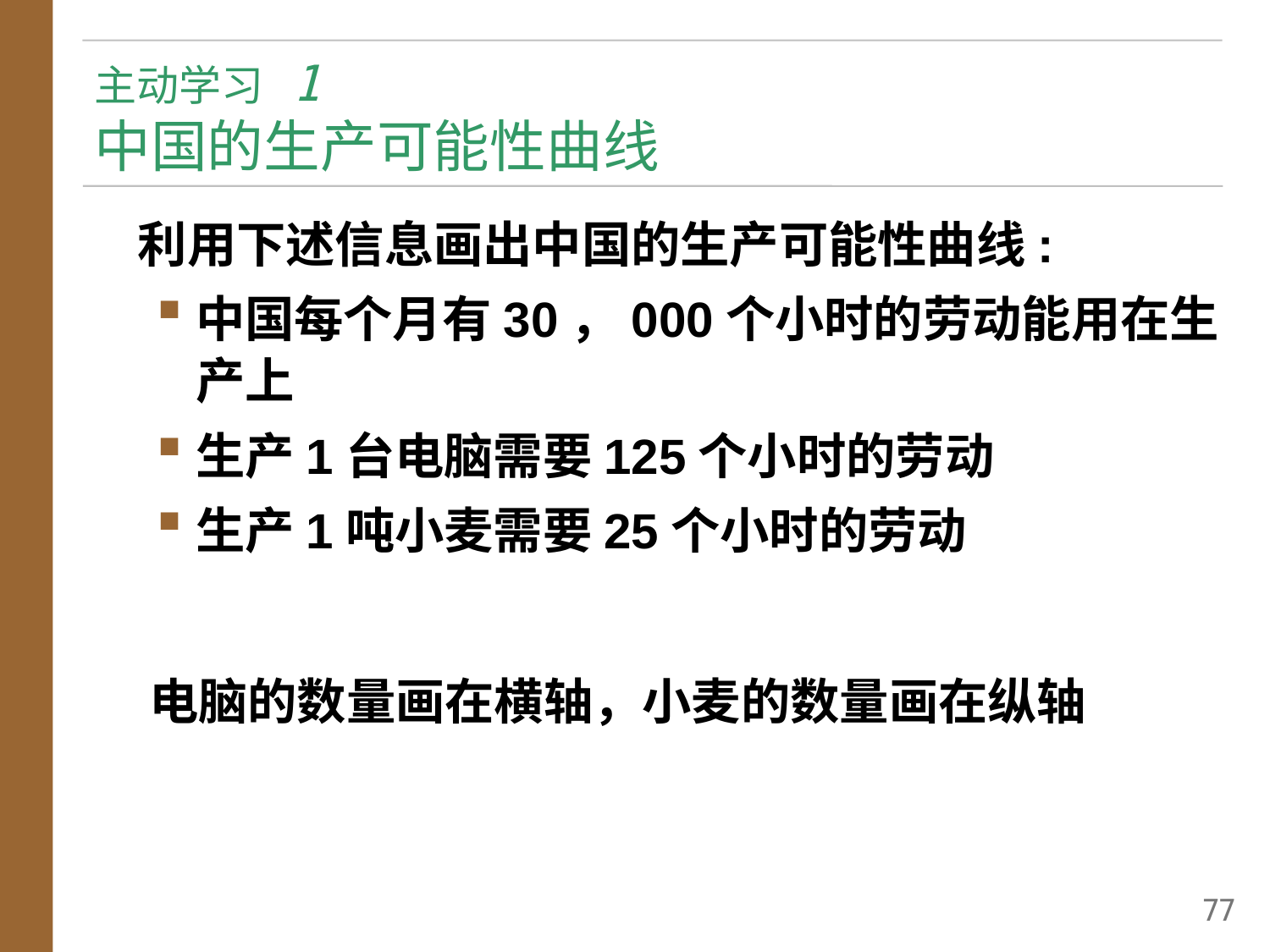

# 主动学习  1 中国的生产可能性曲线
   利用下述信息画出中国的生产可能性曲线:
中国每个月有30，000个小时的劳动能用在生产上
生产1台电脑需要125个小时的劳动
生产1吨小麦需要25个小时的劳动

    电脑的数量画在横轴，小麦的数量画在纵轴
77